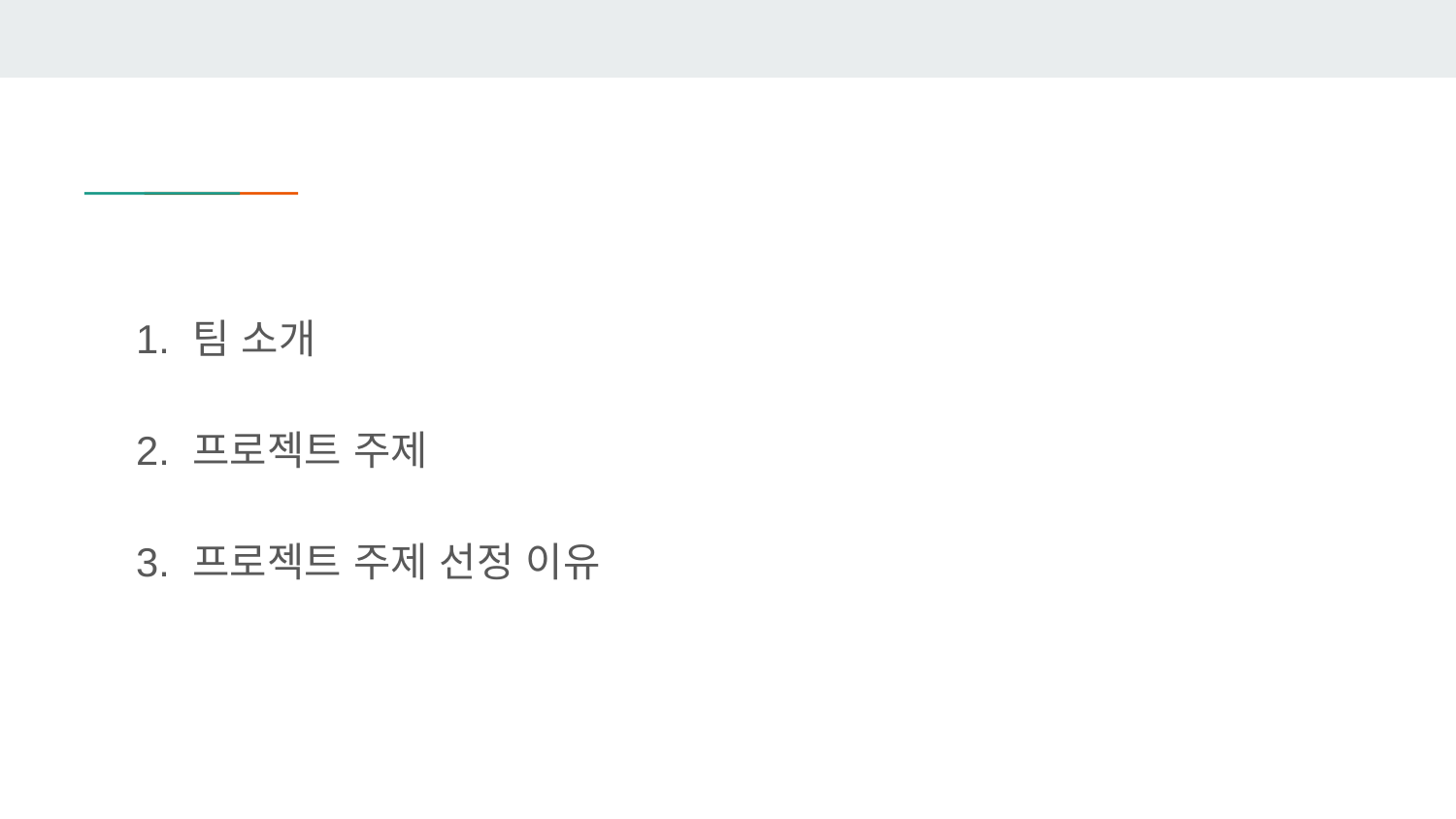

팀 소개

프로젝트 주제

프로젝트 주제 선정 이유